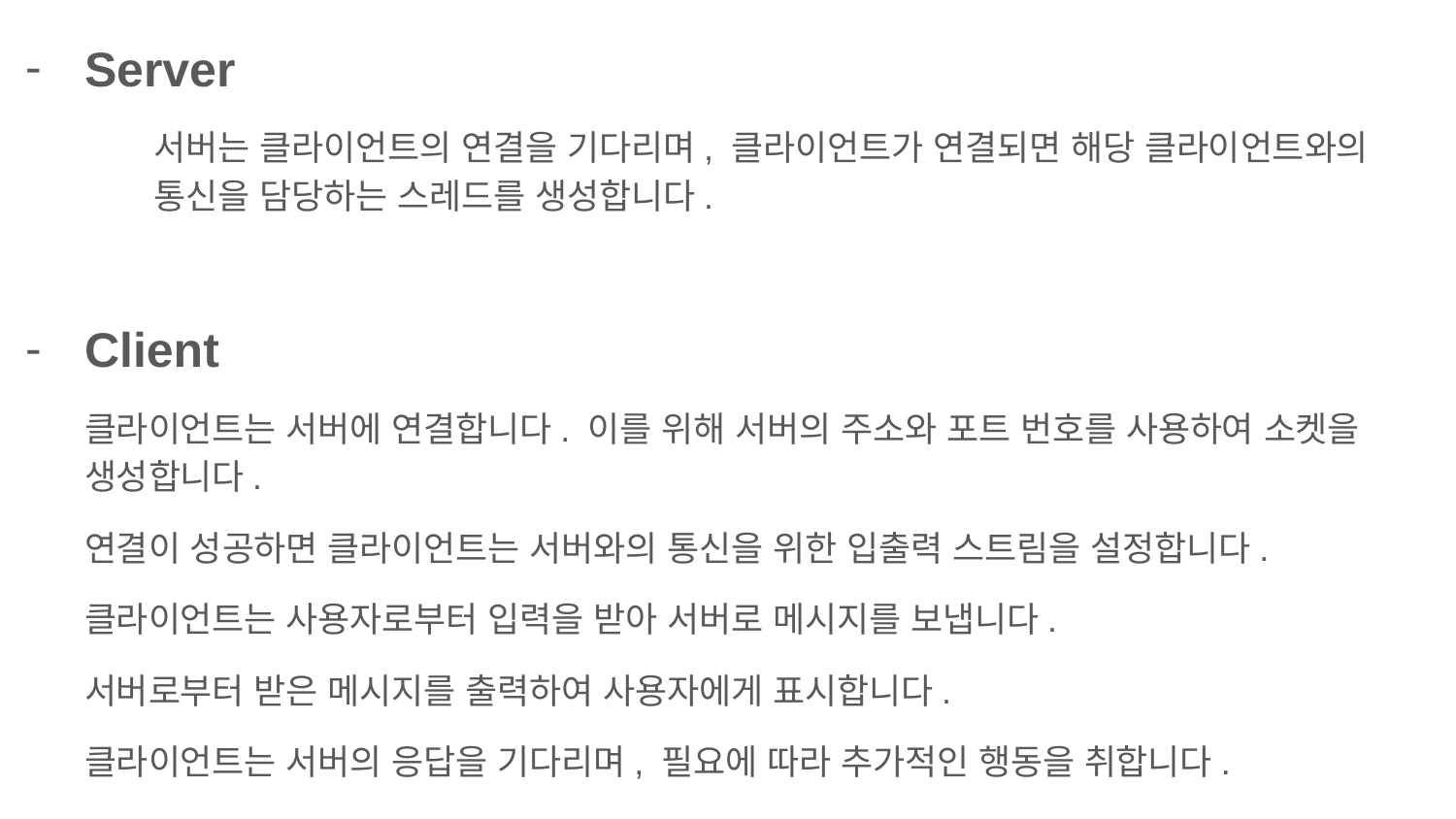

Server
서버는 클라이언트의 연결을 기다리며, 클라이언트가 연결되면 해당 클라이언트와의 통신을 담당하는 스레드를 생성합니다.

Client
	클라이언트는 서버에 연결합니다. 이를 위해 서버의 주소와 포트 번호를 사용하여 소켓을 생성합니다.
연결이 성공하면 클라이언트는 서버와의 통신을 위한 입출력 스트림을 설정합니다.
클라이언트는 사용자로부터 입력을 받아 서버로 메시지를 보냅니다.
서버로부터 받은 메시지를 출력하여 사용자에게 표시합니다.
클라이언트는 서버의 응답을 기다리며, 필요에 따라 추가적인 행동을 취합니다.